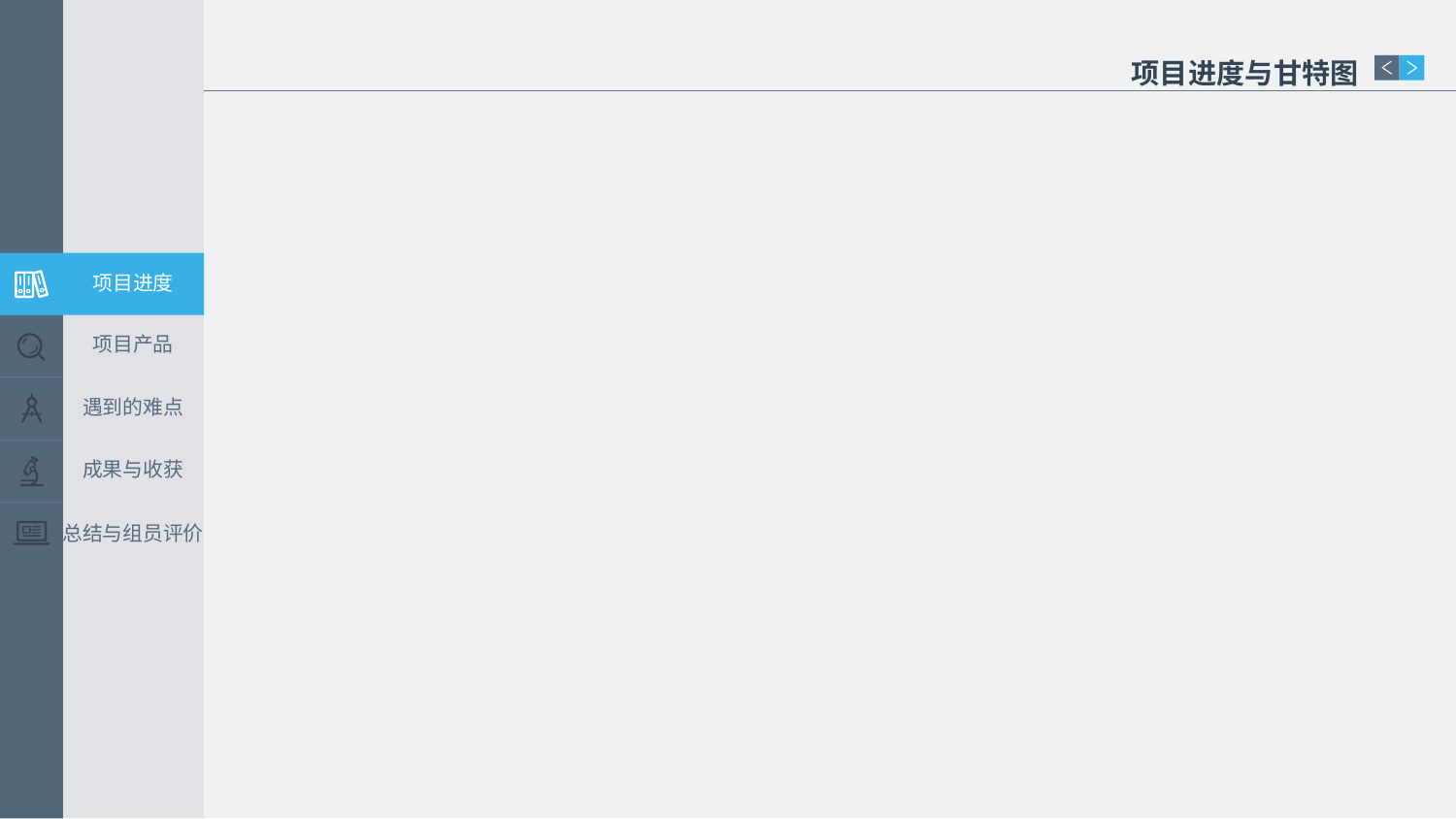

项目进度与甘特图

项目进度

项目产品

遇到的难点

成果与收获

总结与组员评价